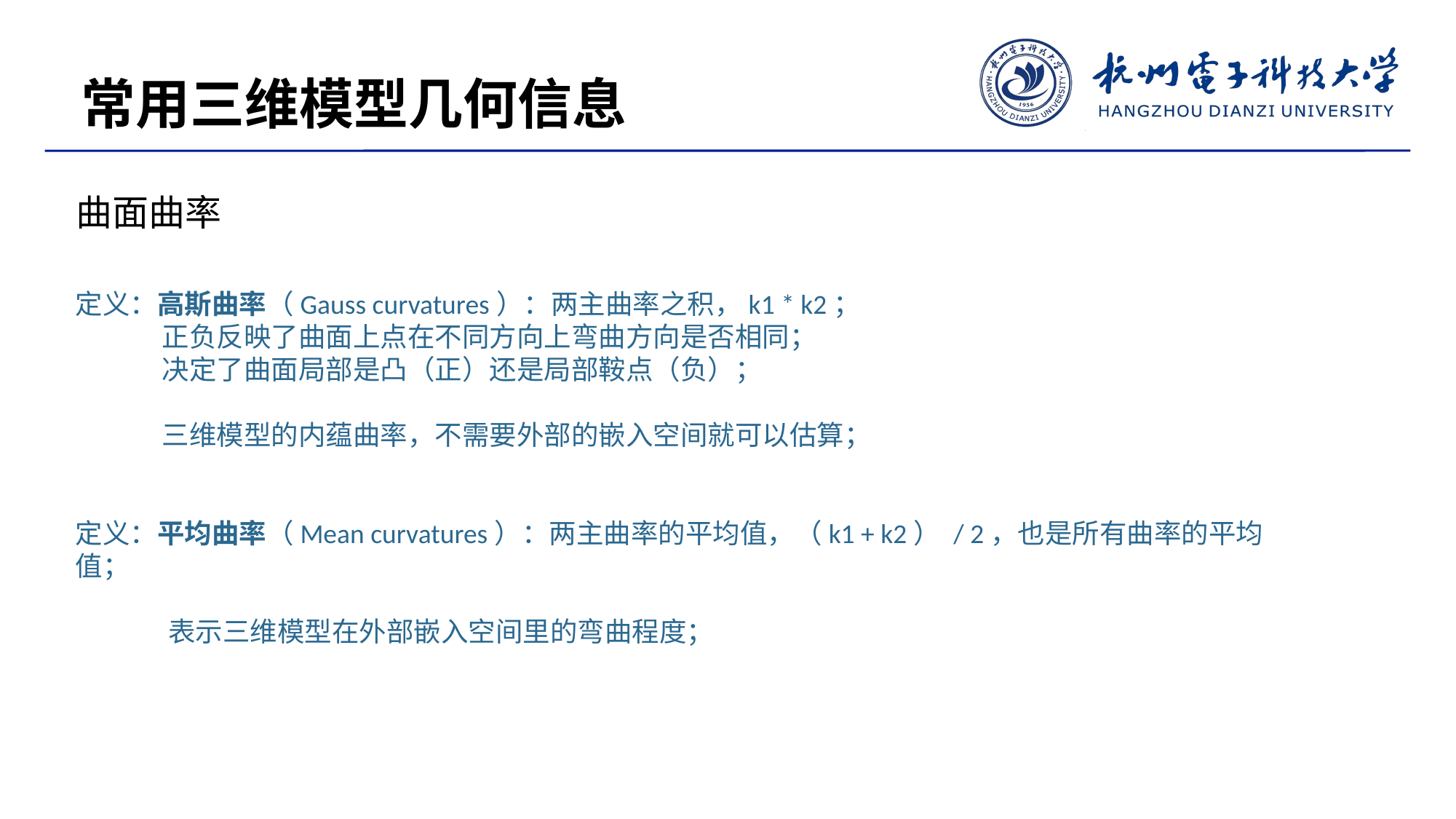

常用三维模型几何信息
曲面曲率
定义：高斯曲率（Gauss curvatures）：两主曲率之积，k1 * k2；
             正负反映了曲面上点在不同方向上弯曲方向是否相同；
             决定了曲面局部是凸（正）还是局部鞍点（负）；

             三维模型的内蕴曲率，不需要外部的嵌入空间就可以估算；

定义：平均曲率（Mean curvatures）：两主曲率的平均值，（k1 + k2） / 2，也是所有曲率的平均值；

              表示三维模型在外部嵌入空间里的弯曲程度；